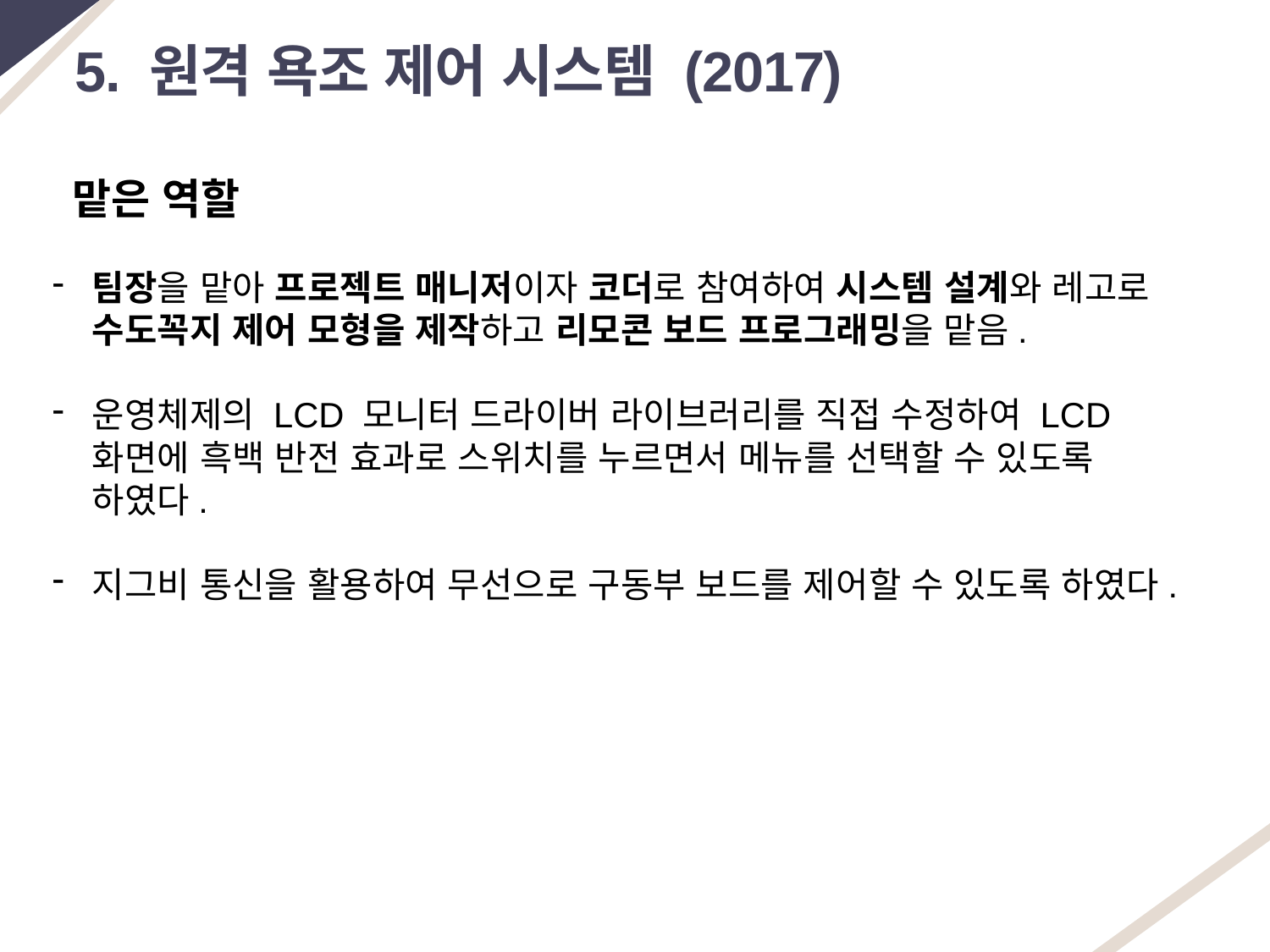

5. 원격 욕조 제어 시스템 (2017)
맡은 역할

팀장을 맡아 프로젝트 매니저이자 코더로 참여하여 시스템 설계와 레고로 수도꼭지 제어 모형을 제작하고 리모콘 보드 프로그래밍을 맡음.

운영체제의 LCD 모니터 드라이버 라이브러리를 직접 수정하여 LCD 화면에 흑백 반전 효과로 스위치를 누르면서 메뉴를 선택할 수 있도록 하였다.

지그비 통신을 활용하여 무선으로 구동부 보드를 제어할 수 있도록 하였다.